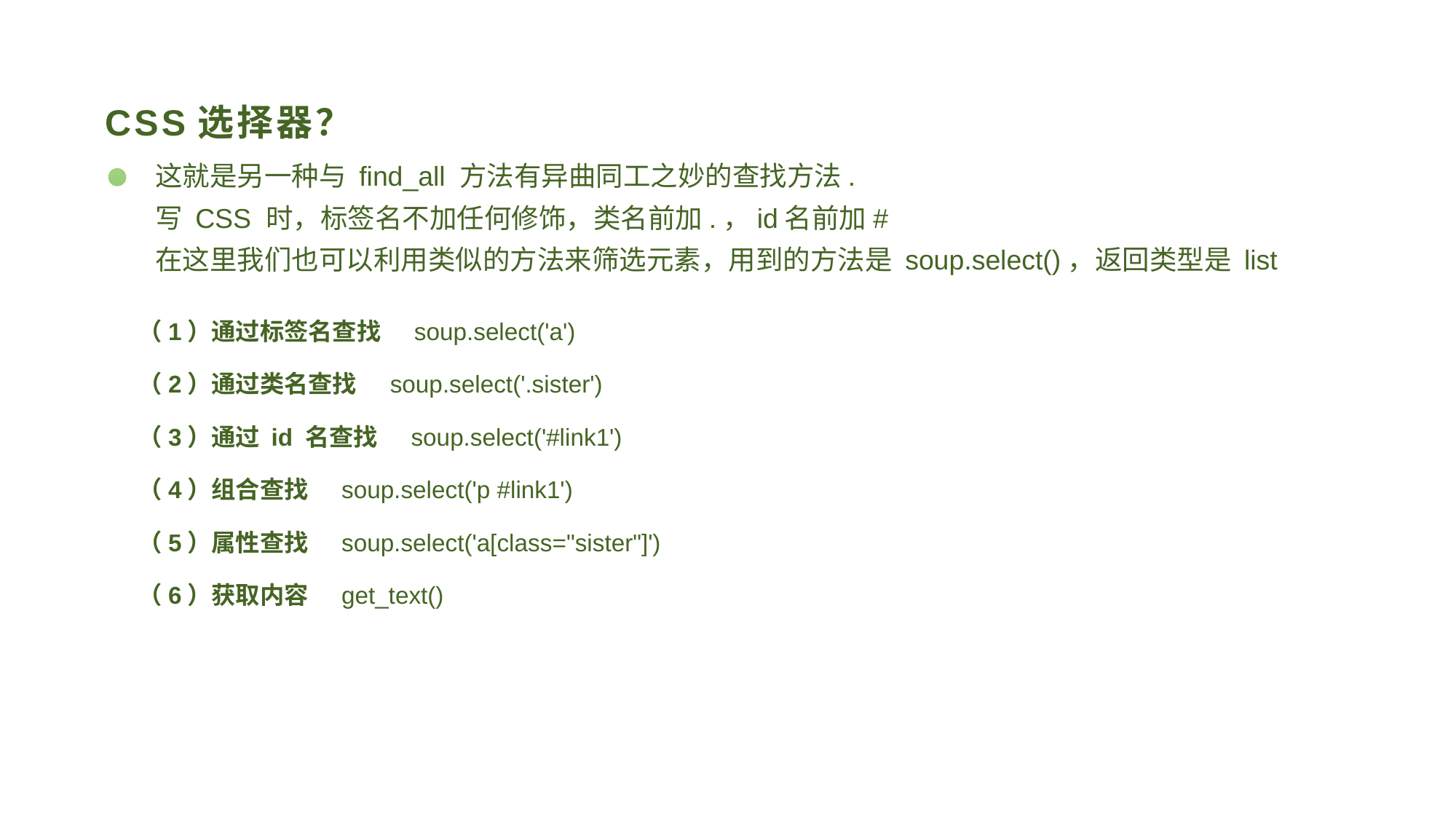

# CSS选择器？
这就是另一种与 find_all 方法有异曲同工之妙的查找方法.
写 CSS 时，标签名不加任何修饰，类名前加.，id名前加#
在这里我们也可以利用类似的方法来筛选元素，用到的方法是 soup.select()，返回类型是 list

（1）通过标签名查找     soup.select('a')
（2）通过类名查找     soup.select('.sister')
（3）通过 id 名查找     soup.select('#link1')
（4）组合查找     soup.select('p #link1')
（5）属性查找     soup.select('a[class="sister"]')
（6）获取内容     get_text()